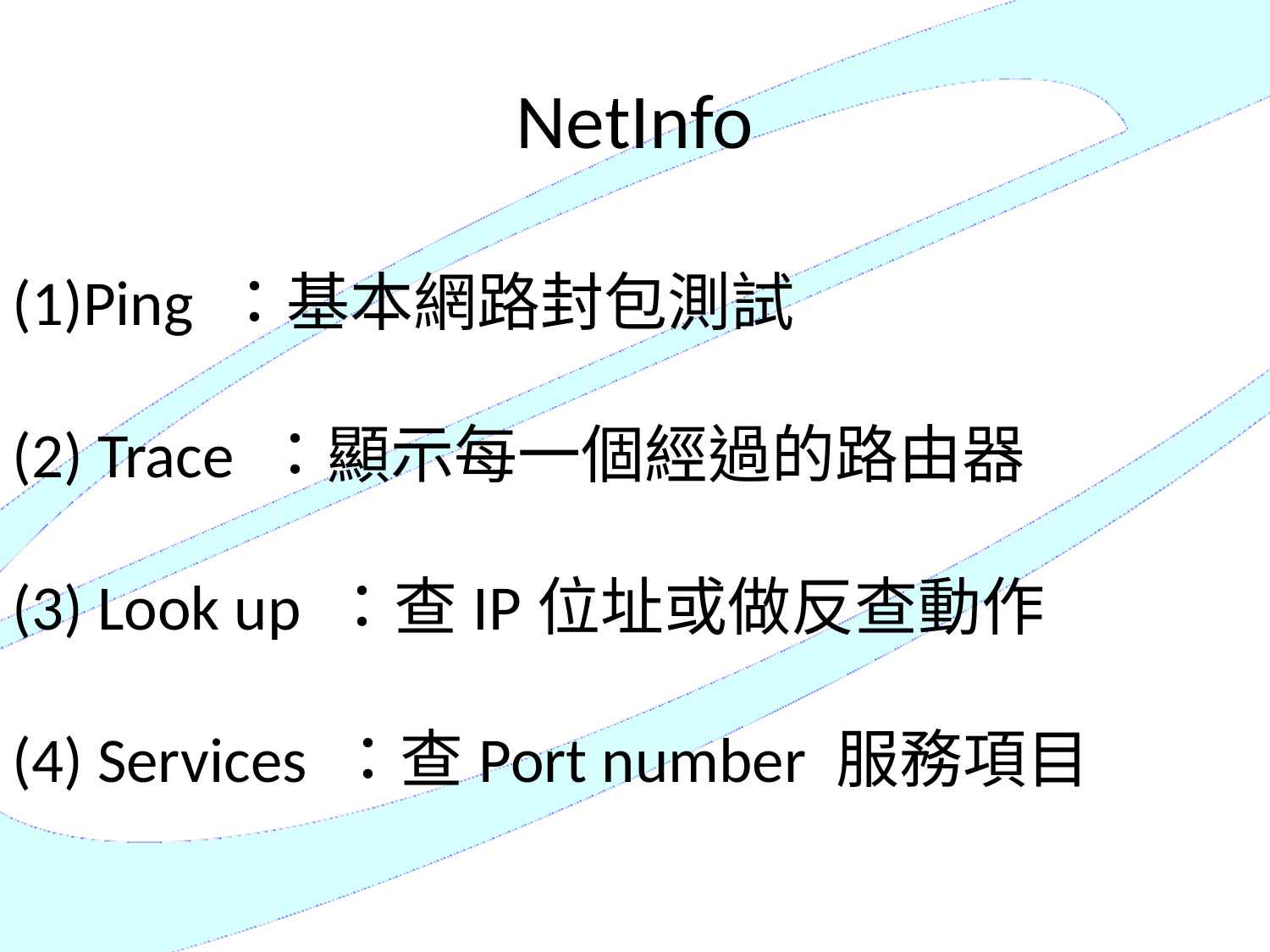

# NetInfo
Ping ：基本網路封包測試

(2) Trace ：顯示每一個經過的路由器

(3) Look up ：查IP位址或做反查動作

(4) Services ：查Port number 服務項目